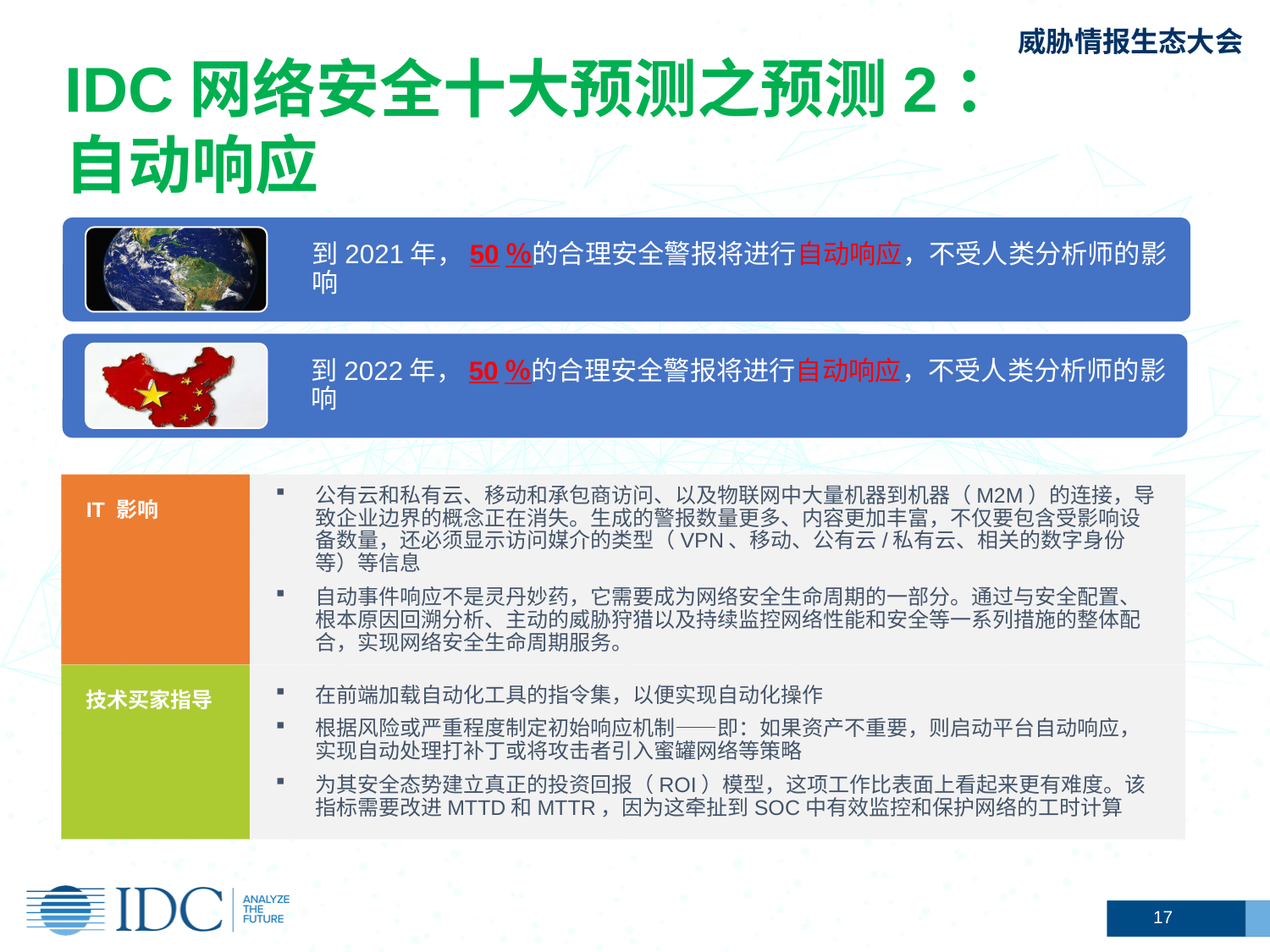

IDC网络安全十大预测之预测2：
自动响应
到2021年，50％的合理安全警报将进行自动响应，不受人类分析师的影响
到2022年，50％的合理安全警报将进行自动响应，不受人类分析师的影响
IT 影响
公有云和私有云、移动和承包商访问、以及物联网中大量机器到机器（M2M）的连接，导致企业边界的概念正在消失。生成的警报数量更多、内容更加丰富，不仅要包含受影响设备数量，还必须显示访问媒介的类型（VPN、移动、公有云/私有云、相关的数字身份等）等信息
自动事件响应不是灵丹妙药，它需要成为网络安全生命周期的一部分。通过与安全配置、根本原因回溯分析、主动的威胁狩猎以及持续监控网络性能和安全等一系列措施的整体配合，实现网络安全生命周期服务。
技术买家指导
在前端加载自动化工具的指令集，以便实现自动化操作
根据风险或严重程度制定初始响应机制——即：如果资产不重要，则启动平台自动响应，实现自动处理打补丁或将攻击者引入蜜罐网络等策略
为其安全态势建立真正的投资回报（ROI）模型，这项工作比表面上看起来更有难度。该指标需要改进MTTD和MTTR，因为这牵扯到SOC中有效监控和保护网络的工时计算
17